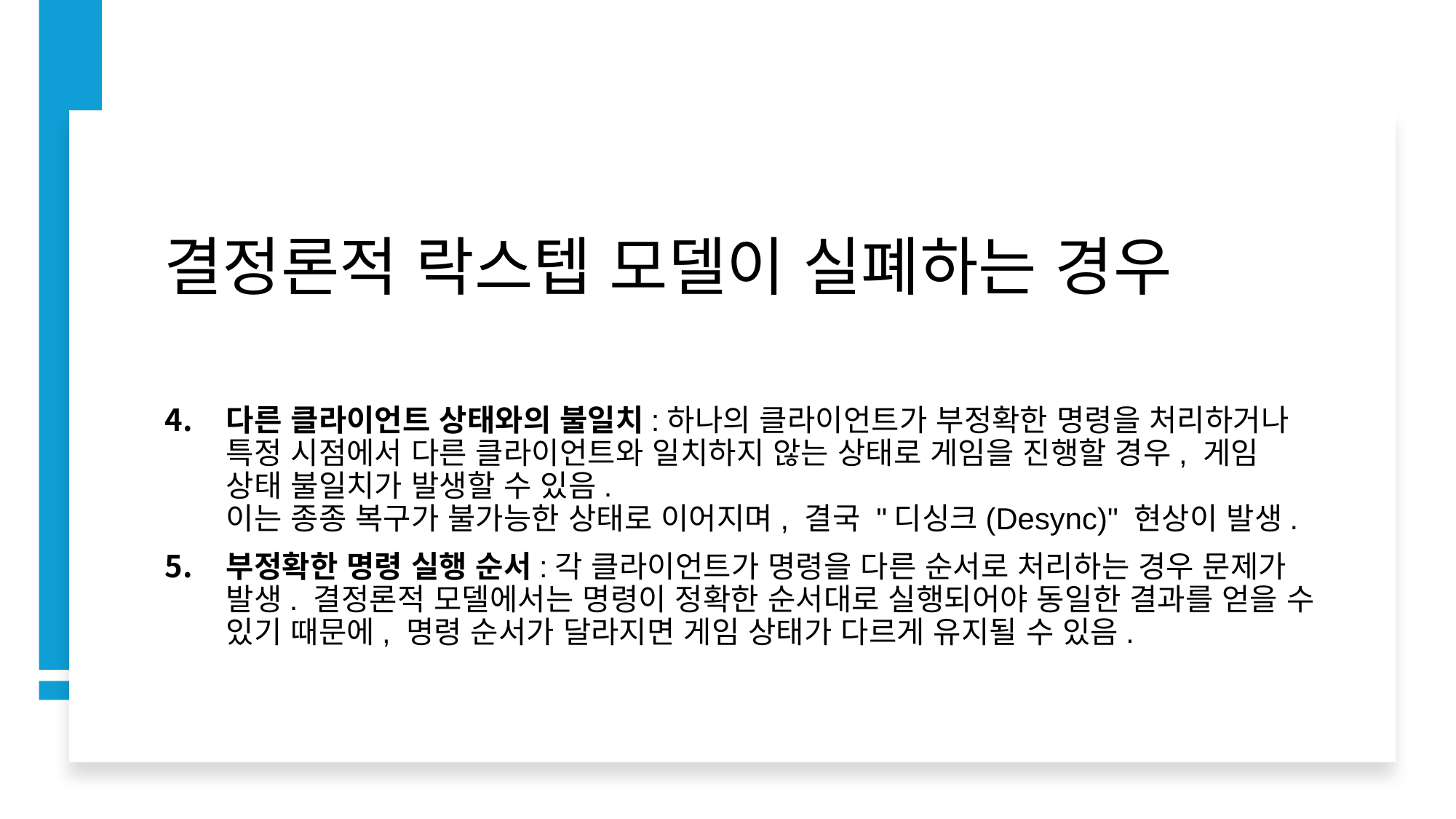

# 결정론적 락스텝 모델이 실폐하는 경우

다른 클라이언트 상태와의 불일치:하나의 클라이언트가 부정확한 명령을 처리하거나 특정 시점에서 다른 클라이언트와 일치하지 않는 상태로 게임을 진행할 경우, 게임 상태 불일치가 발생할 수 있음.
이는 종종 복구가 불가능한 상태로 이어지며, 결국 "디싱크(Desync)" 현상이 발생.
부정확한 명령 실행 순서:각 클라이언트가 명령을 다른 순서로 처리하는 경우 문제가 발생. 결정론적 모델에서는 명령이 정확한 순서대로 실행되어야 동일한 결과를 얻을 수 있기 때문에, 명령 순서가 달라지면 게임 상태가 다르게 유지될 수 있음.